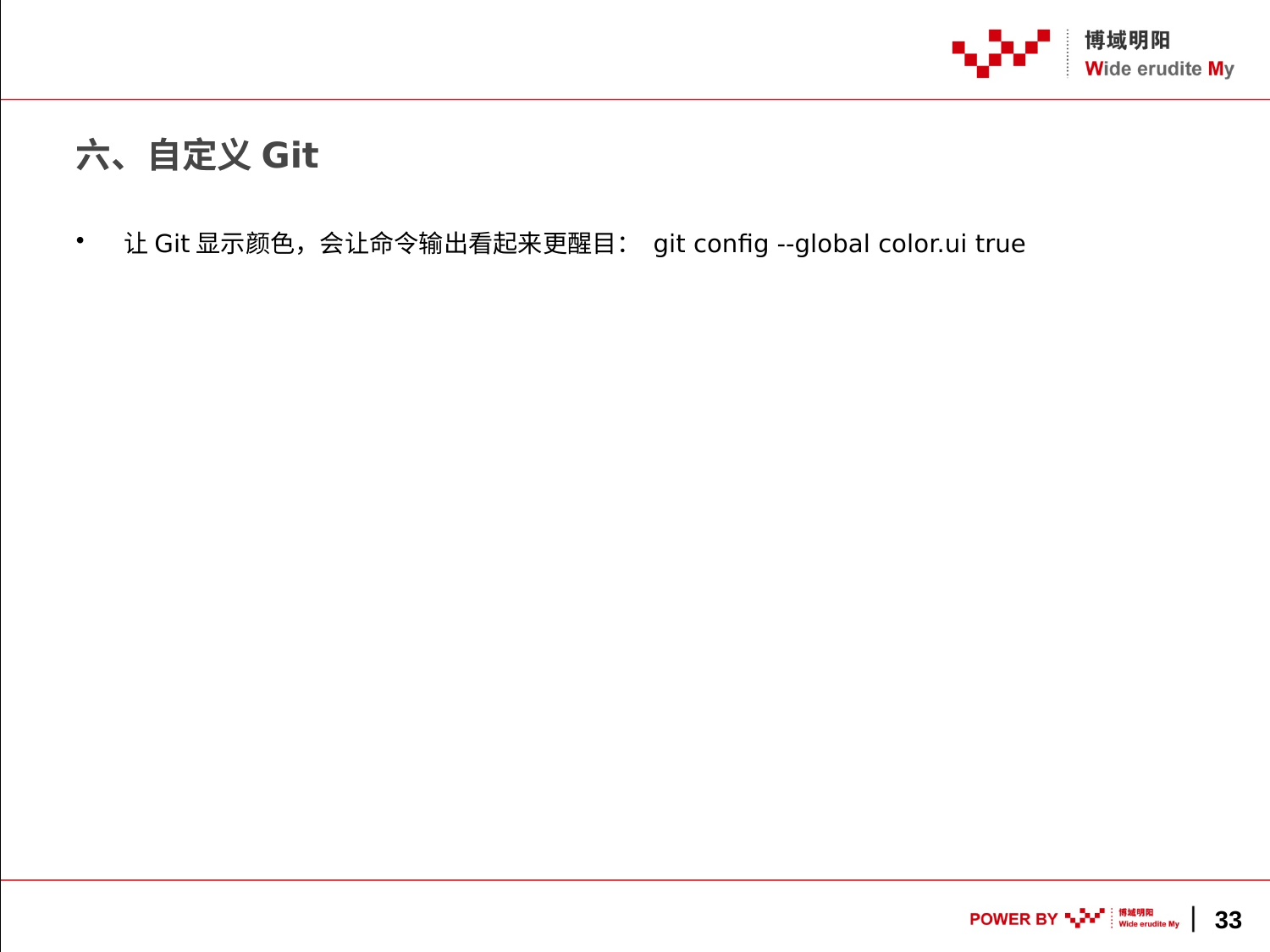

# 六、自定义Git
让Git显示颜色，会让命令输出看起来更醒目： git config --global color.ui true

33